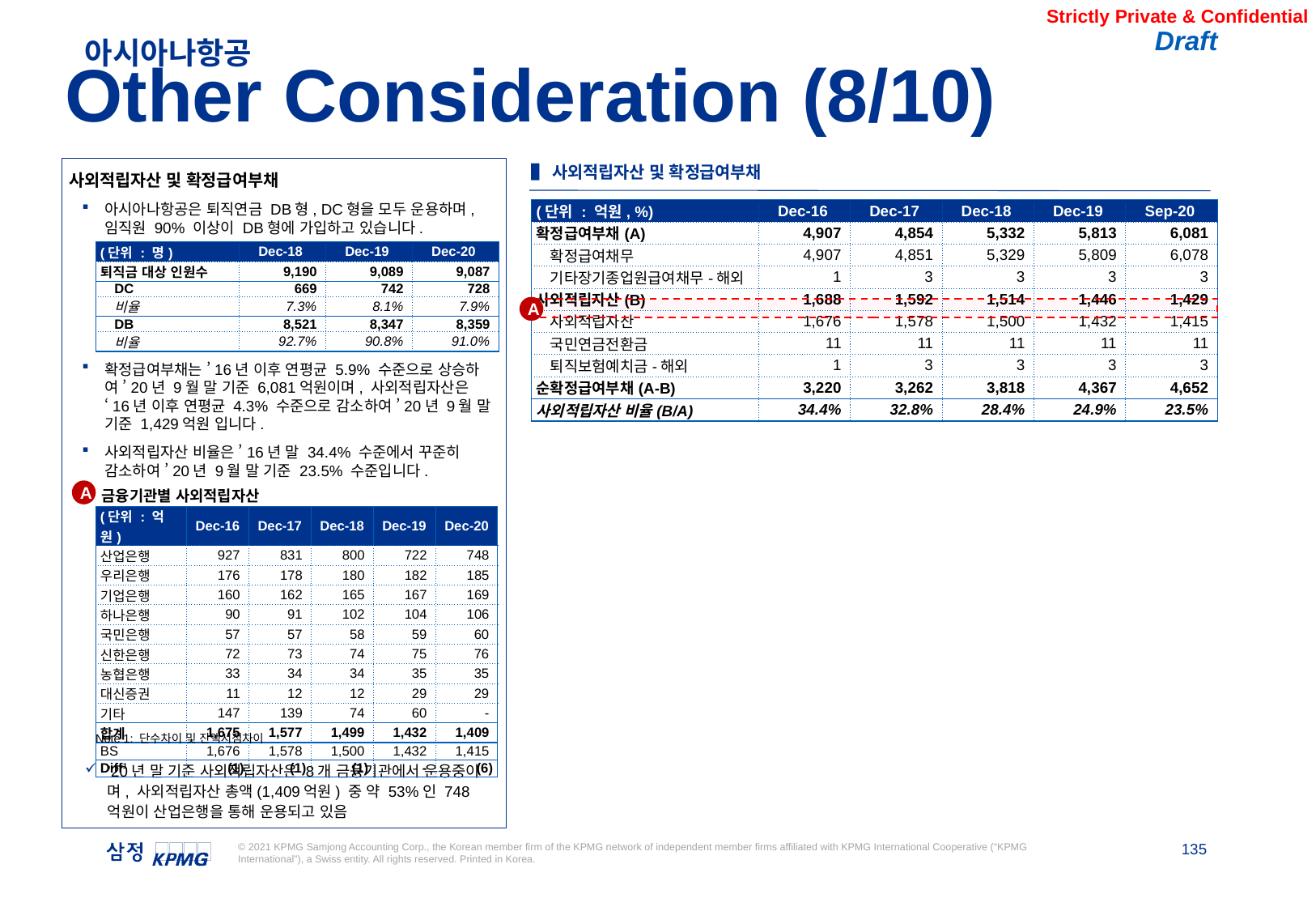

아시아나항공
Other Consideration (8/10)
▌사외적립자산 및 확정급여부채

사외적립자산 및 확정급여부채
아시아나항공은 퇴직연금 DB형, DC형을 모두 운용하며, 임직원 90% 이상이 DB형에 가입하고 있습니다.

확정급여부채는 ’16년 이후 연평균 5.9% 수준으로 상승하여 ’20년 9월 말 기준 6,081억원이며, 사외적립자산은  ‘16년 이후 연평균 4.3% 수준으로 감소하여 ’20년 9월 말 기준 1,429억원 입니다.
사외적립자산 비율은 ’16년 말 34.4% 수준에서 꾸준히 감소하여 ’20년 9월 말 기준 23.5% 수준입니다.
금융기관별 사외적립자산

’20년 말 기준 사외적립자산은 8개 금융기관에서 운용중이며, 사외적립자산 총액(1,409억원) 중 약 53%인 748억원이 산업은행을 통해 운용되고 있음

| (단위 : 억원, %) | Dec-16 | Dec-17 | Dec-18 | Dec-19 | Sep-20 |
| --- | --- | --- | --- | --- | --- |
| 확정급여부채(A) | 4,907 | 4,854 | 5,332 | 5,813 | 6,081 |
| 확정급여채무 | 4,907 | 4,851 | 5,329 | 5,809 | 6,078 |
| 기타장기종업원급여채무-해외 | 1 | 3 | 3 | 3 | 3 |
| 사외적립자산(B) | 1,688 | 1,592 | 1,514 | 1,446 | 1,429 |
| 사외적립자산 | 1,676 | 1,578 | 1,500 | 1,432 | 1,415 |
| 국민연금전환금 | 11 | 11 | 11 | 11 | 11 |
| 퇴직보험예치금-해외 | 1 | 3 | 3 | 3 | 3 |
| 순확정급여부채(A-B) | 3,220 | 3,262 | 3,818 | 4,367 | 4,652 |
| 사외적립자산 비율(B/A) | 34.4% | 32.8% | 28.4% | 24.9% | 23.5% |
| (단위 : 명) | Dec-18 | Dec-19 | Dec-20 |
| --- | --- | --- | --- |
| 퇴직금 대상 인원수 | 9,190 | 9,089 | 9,087 |
| DC | 669 | 742 | 728 |
| 비율 | 7.3% | 8.1% | 7.9% |
| DB | 8,521 | 8,347 | 8,359 |
| 비율 | 92.7% | 90.8% | 91.0% |
A

A
| (단위 : 억원) | Dec-16 | Dec-17 | Dec-18 | Dec-19 | Dec-20 |
| --- | --- | --- | --- | --- | --- |
| 산업은행 | 927 | 831 | 800 | 722 | 748 |
| 우리은행 | 176 | 178 | 180 | 182 | 185 |
| 기업은행 | 160 | 162 | 165 | 167 | 169 |
| 하나은행 | 90 | 91 | 102 | 104 | 106 |
| 국민은행 | 57 | 57 | 58 | 59 | 60 |
| 신한은행 | 72 | 73 | 74 | 75 | 76 |
| 농협은행 | 33 | 34 | 34 | 35 | 35 |
| 대신증권 | 11 | 12 | 12 | 29 | 29 |
| 기타 | 147 | 139 | 74 | 60 | - |
| 합계 | 1,675 | 1,577 | 1,499 | 1,432 | 1,409 |
| BS | 1,676 | 1,578 | 1,500 | 1,432 | 1,415 |
| Diff1 | (1) | (1) | (1) | - | (6) |
Note 1: 단수차이 및 잔액시점차이